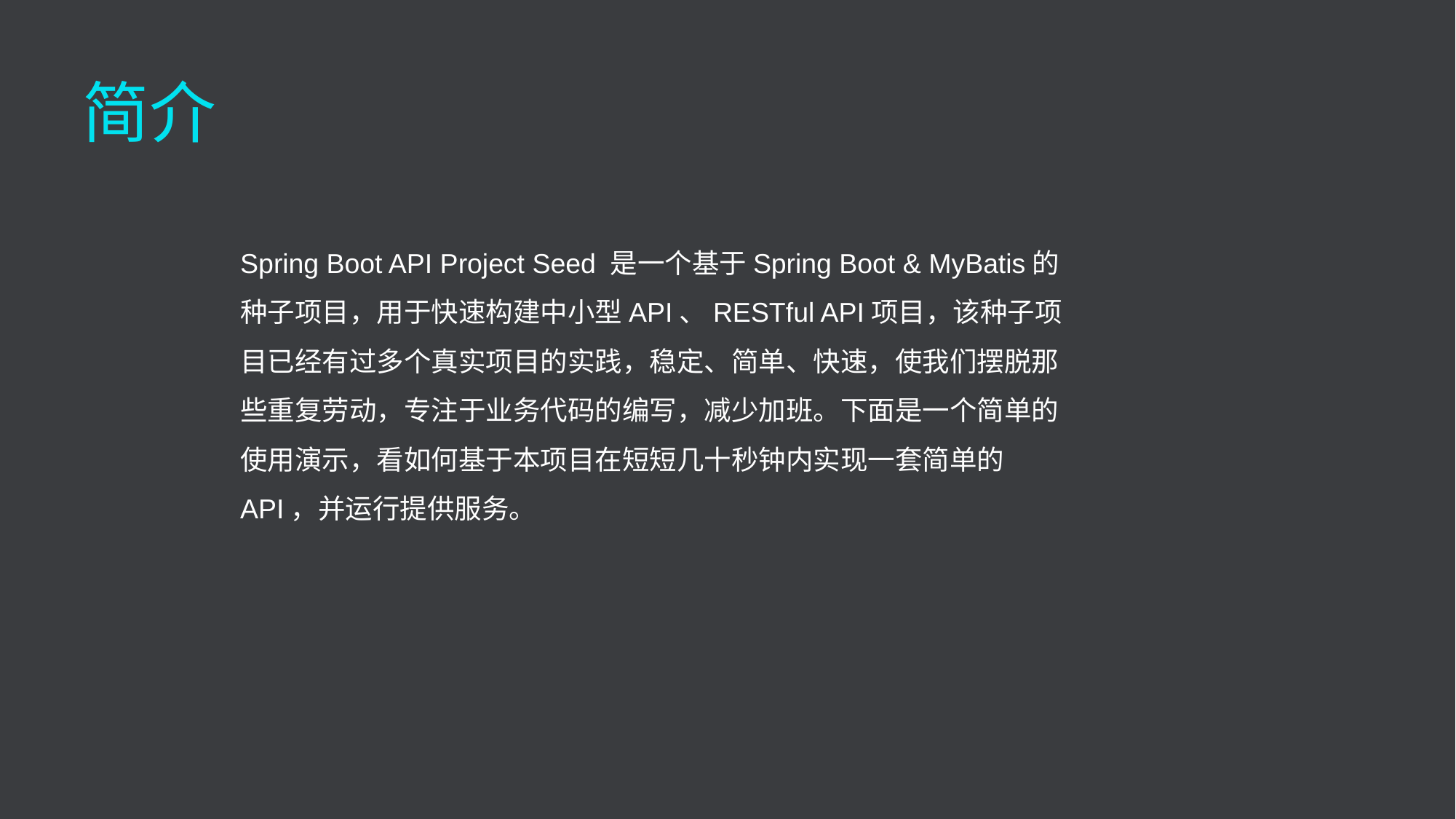

# 简介
Spring Boot API Project Seed 是一个基于Spring Boot & MyBatis的种子项目，用于快速构建中小型API、RESTful API项目，该种子项目已经有过多个真实项目的实践，稳定、简单、快速，使我们摆脱那些重复劳动，专注于业务代码的编写，减少加班。下面是一个简单的使用演示，看如何基于本项目在短短几十秒钟内实现一套简单的API，并运行提供服务。